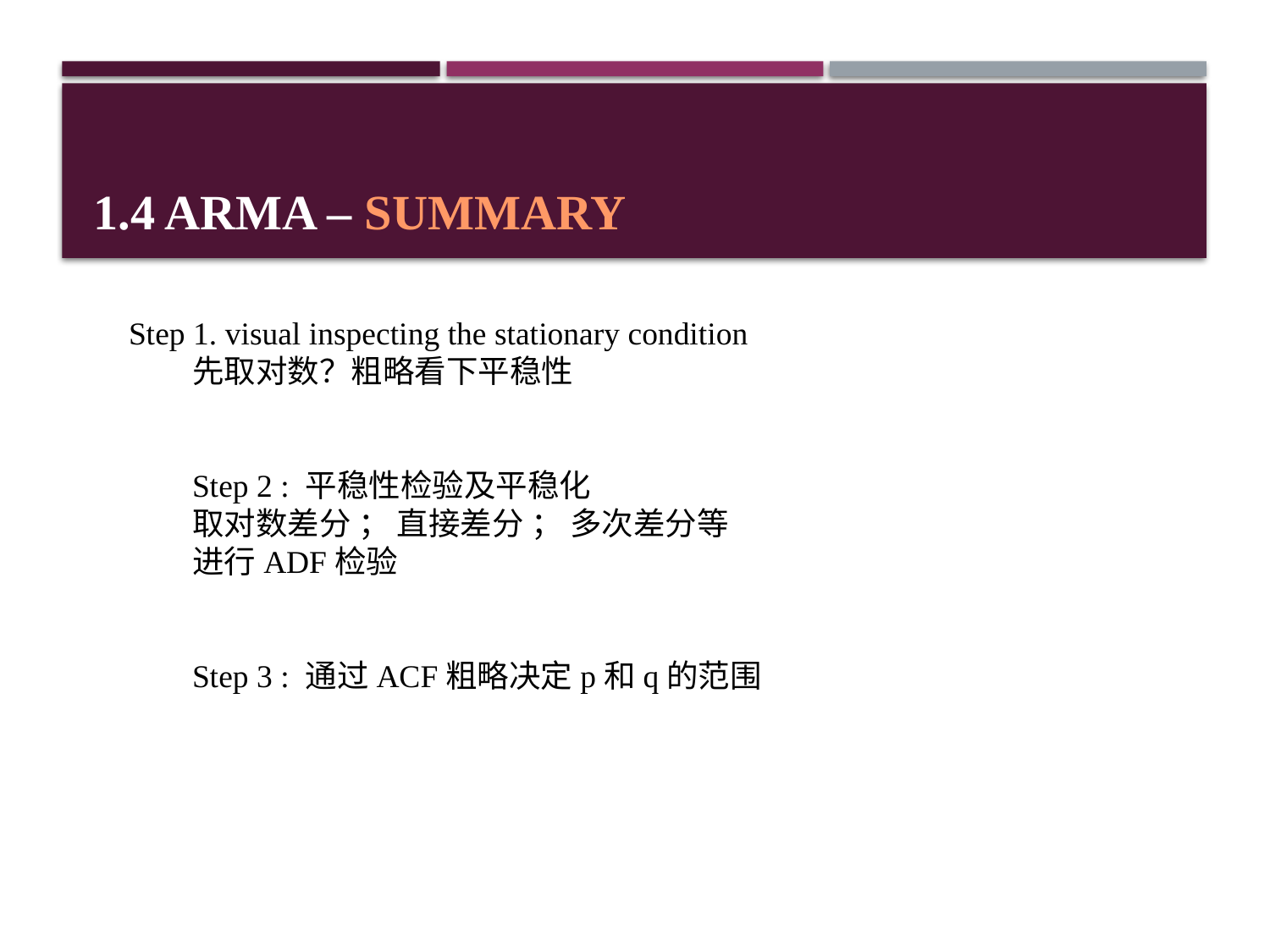

# 1.4 ARMA – summary
Step 1. visual inspecting the stationary condition
先取对数？粗略看下平稳性

Step 2 : 平稳性检验及平稳化
取对数差分 ； 直接差分 ； 多次差分等
进行ADF检验

Step 3 : 通过ACF粗略决定p和q的范围